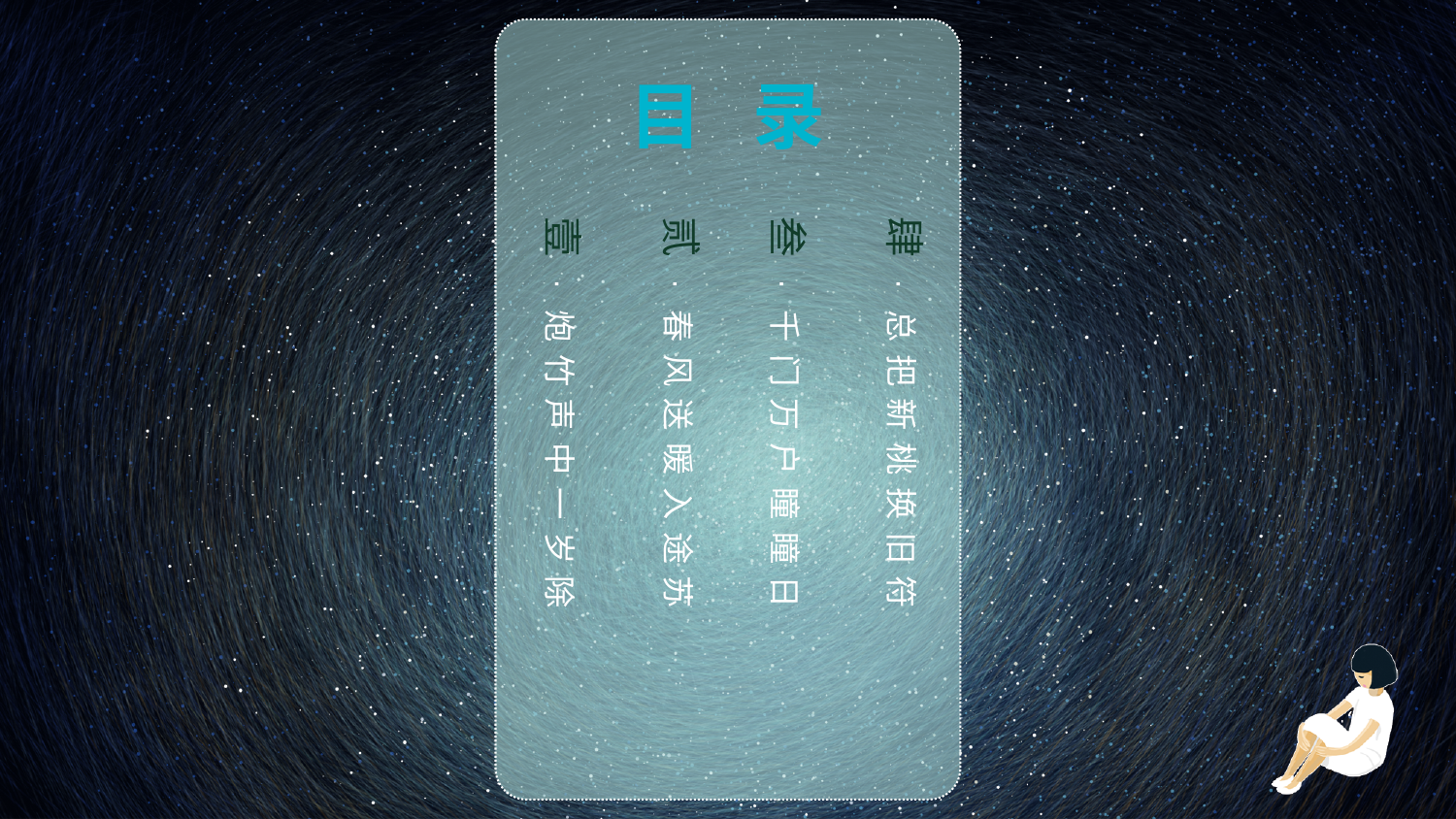

目  录
壹·炮竹声中一岁除
贰·春风送暖入途苏
叁·千门万户瞳瞳日
肆·总把新桃换旧符